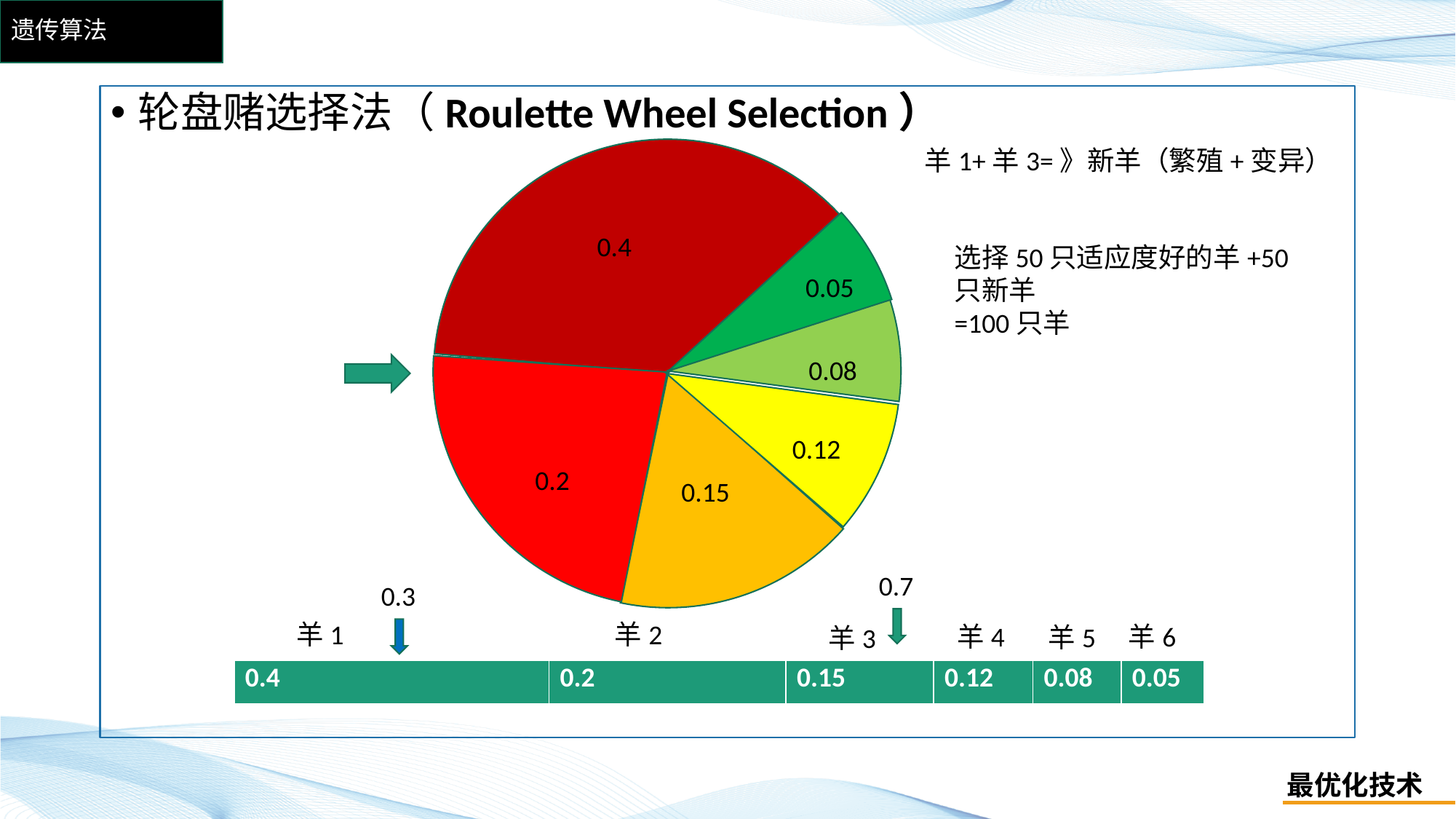

# 遗传算法
轮盘赌选择法（Roulette Wheel Selection）

羊1+羊3=》新羊（繁殖+变异）

0.4
选择50只适应度好的羊+50只新羊
=100只羊
0.05
0.08

0.12
0.2
0.15
0.7

0.3

羊1
羊2
羊4
羊6
羊5
羊3
| 0.4 | 0.2 | 0.15 | 0.12 | 0.08 | 0.05 |
| --- | --- | --- | --- | --- | --- |